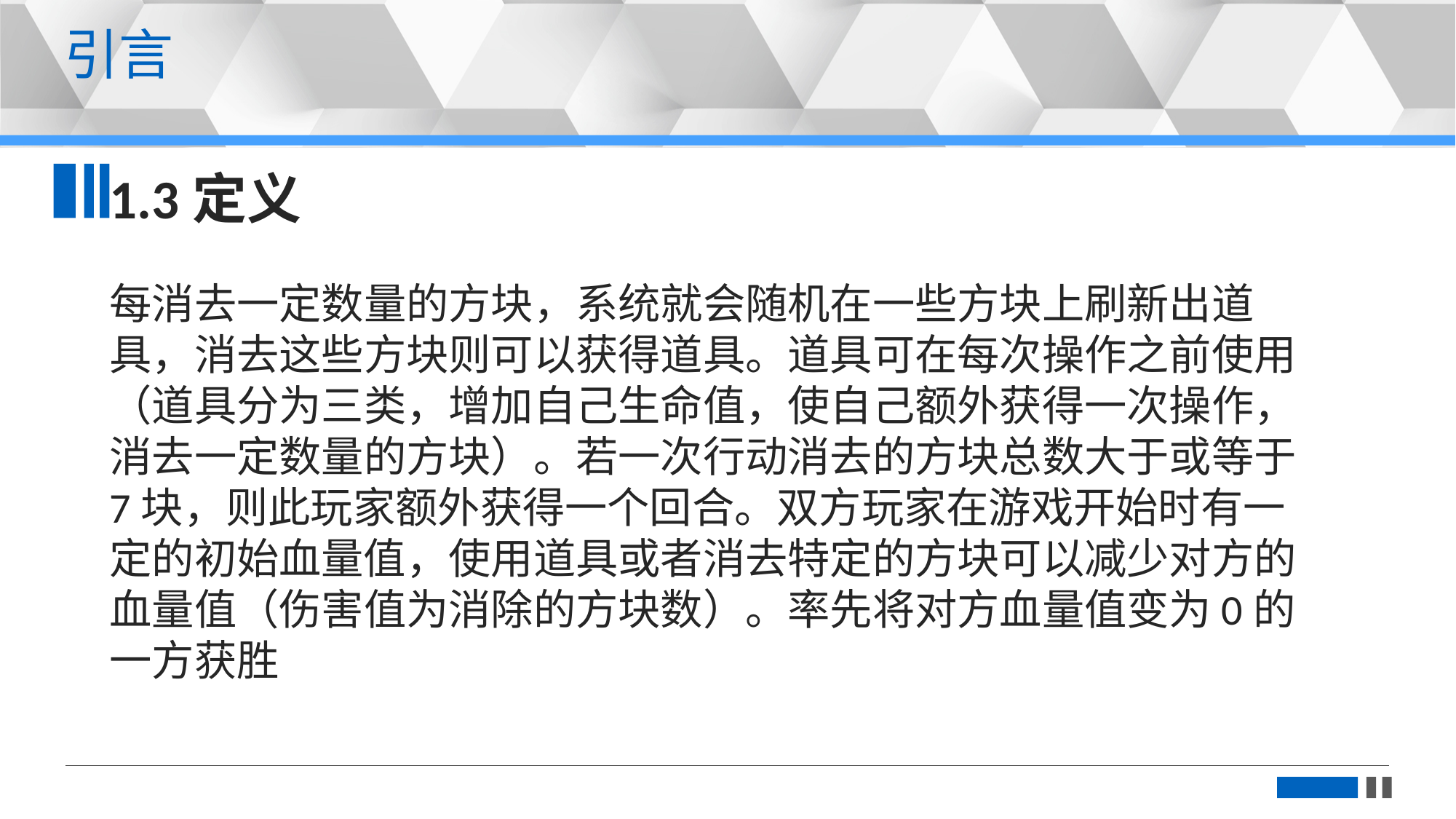

更多精品PPT模板下载：https://shop162430736.taobao.com
引言

1.3定义
每消去一定数量的方块，系统就会随机在一些方块上刷新出道具，消去这些方块则可以获得道具。道具可在每次操作之前使用（道具分为三类，增加自己生命值，使自己额外获得一次操作，消去一定数量的方块）。若一次行动消去的方块总数大于或等于7块，则此玩家额外获得一个回合。双方玩家在游戏开始时有一定的初始血量值，使用道具或者消去特定的方块可以减少对方的血量值（伤害值为消除的方块数）。率先将对方血量值变为0的一方获胜
7